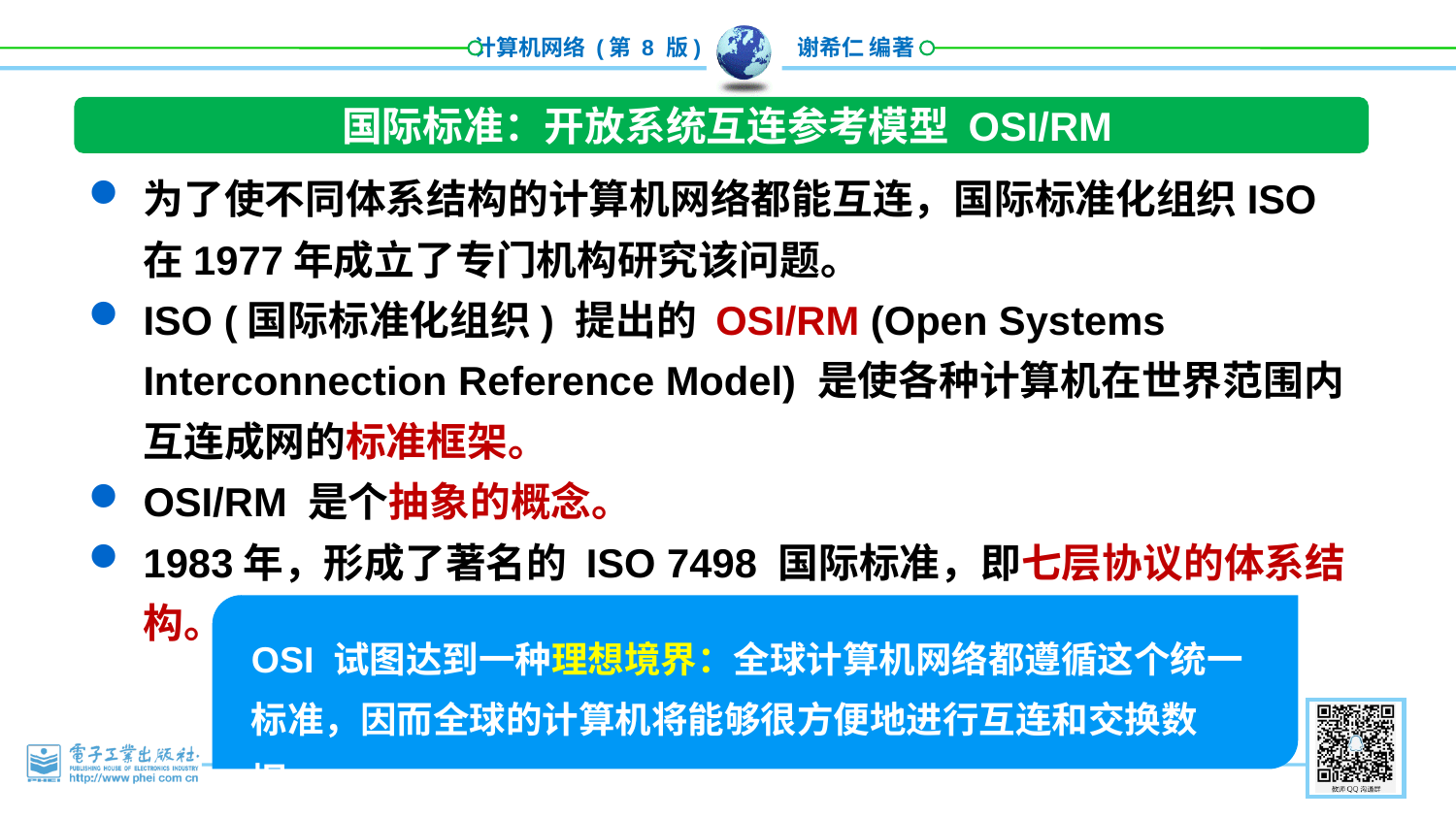

国际标准：开放系统互连参考模型 OSI/RM
为了使不同体系结构的计算机网络都能互连，国际标准化组织ISO在1977年成立了专门机构研究该问题。
ISO (国际标准化组织) 提出的 OSI/RM (Open Systems Interconnection Reference Model) 是使各种计算机在世界范围内互连成网的标准框架。
OSI/RM 是个抽象的概念。
1983年，形成了著名的 ISO 7498 国际标准，即七层协议的体系结构。

OSI 试图达到一种理想境界：全球计算机网络都遵循这个统一标准，因而全球的计算机将能够很方便地进行互连和交换数据。